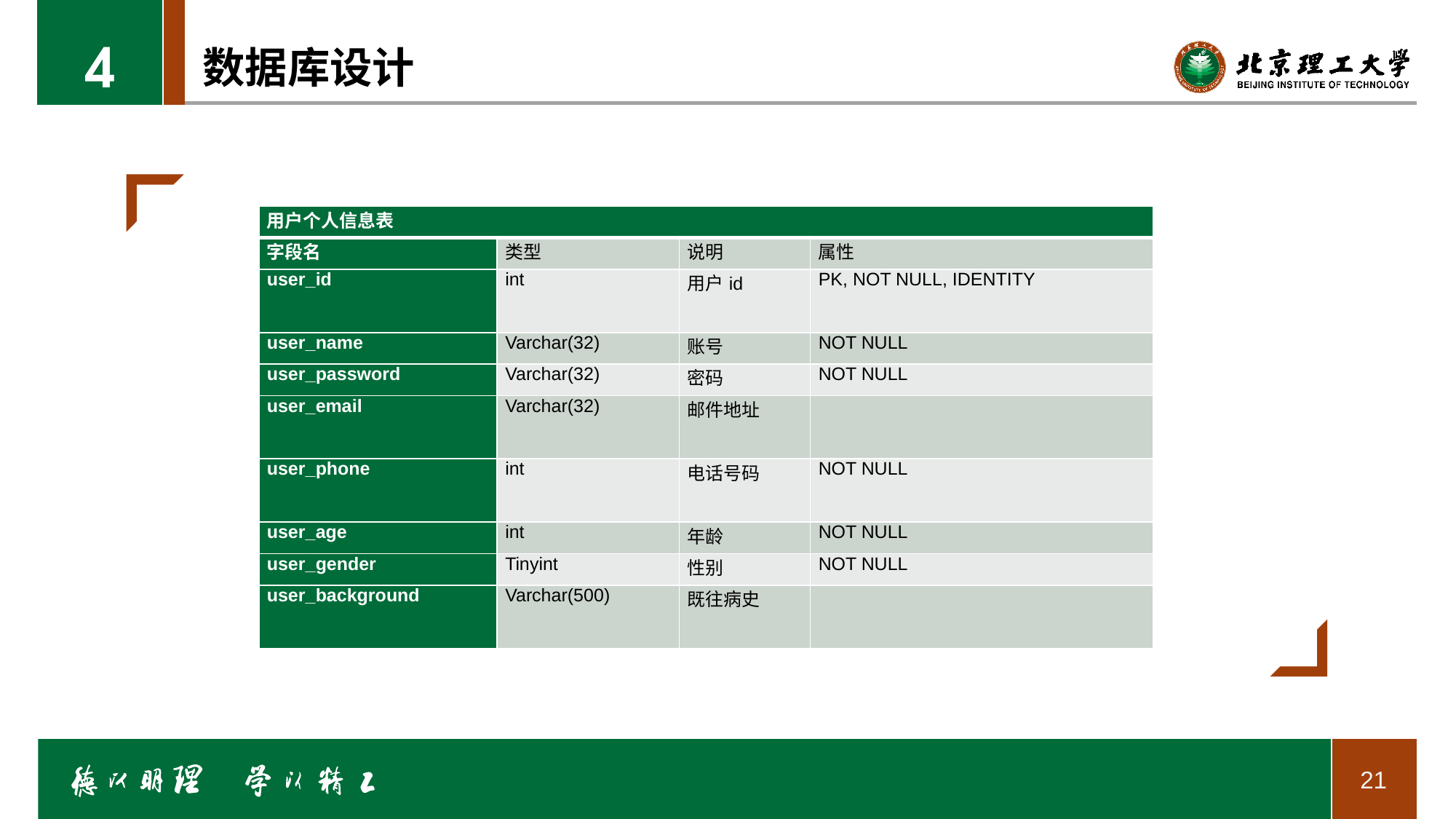

4
# 数据库设计

| 用户个人信息表 |  |  |  |
| --- | --- | --- | --- |
| 字段名 | 类型 | 说明 | 属性 |
| user\_id | int | 用户id | PK, NOT NULL, IDENTITY |
| user\_name | Varchar(32) | 账号 | NOT NULL |
| user\_password | Varchar(32) | 密码 | NOT NULL |
| user\_email | Varchar(32) | 邮件地址 |  |
| user\_phone | int | 电话号码 | NOT NULL |
| user\_age | int | 年龄 | NOT NULL |
| user\_gender | Tinyint | 性别 | NOT NULL |
| user\_background | Varchar(500) | 既往病史 |  |